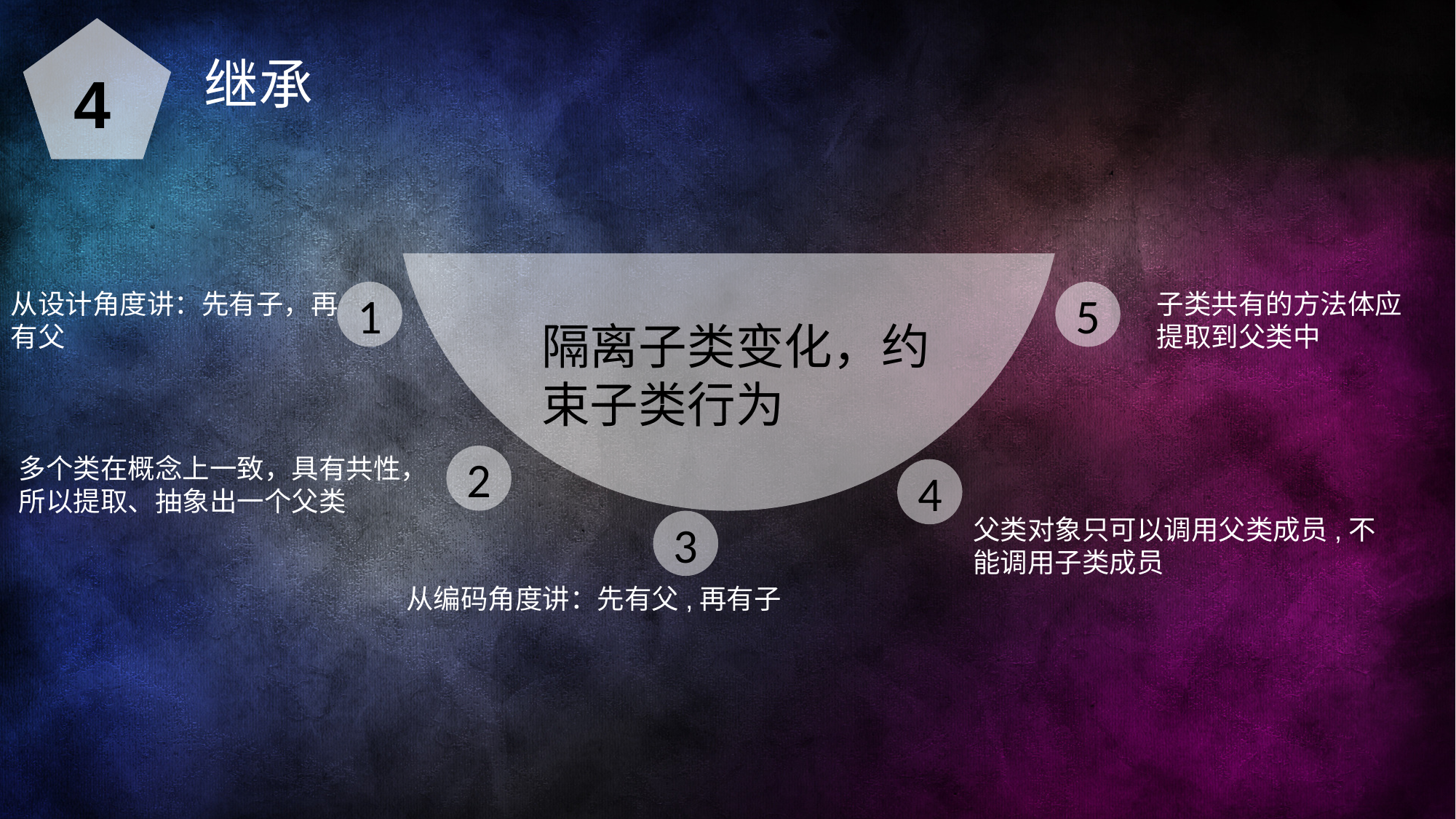

4
继承

从设计角度讲：先有子，再有父
1
5
子类共有的方法体应提取到父类中
隔离子类变化，约束子类行为
多个类在概念上一致，具有共性，
所以提取、抽象出一个父类

2
4
父类对象只可以调用父类成员,不能调用子类成员
3
从编码角度讲：先有父,再有子